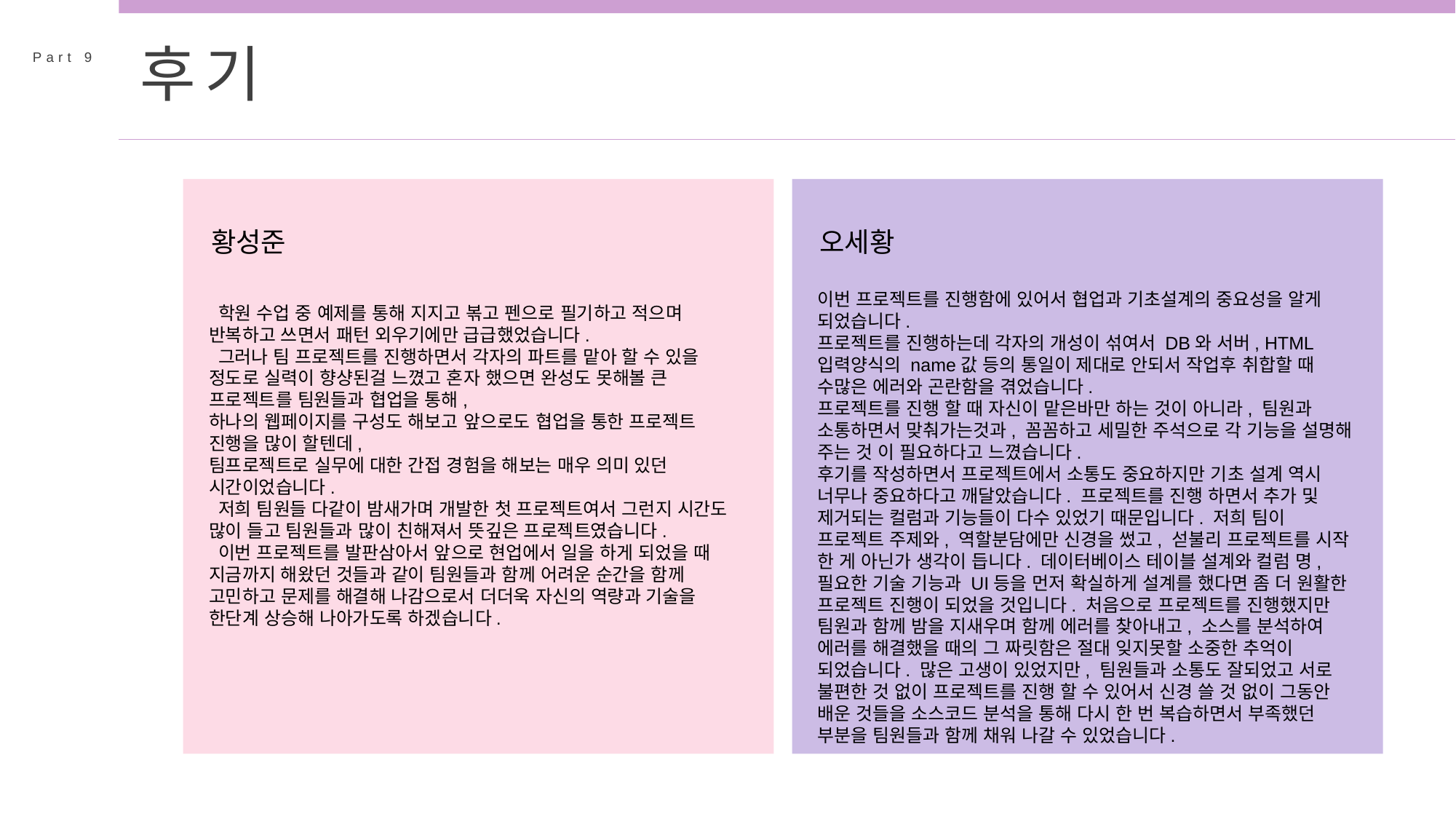

후기
Part 9

황성준
오세황
이번 프로젝트를 진행함에 있어서 협업과 기초설계의 중요성을 알게 되었습니다.
프로젝트를 진행하는데 각자의 개성이 섞여서 DB와 서버, HTML 입력양식의 name값 등의 통일이 제대로 안되서 작업후 취합할 때 수많은 에러와 곤란함을 겪었습니다.
프로젝트를 진행 할 때 자신이 맡은바만 하는 것이 아니라, 팀원과 소통하면서 맞춰가는것과, 꼼꼼하고 세밀한 주석으로 각 기능을 설명해 주는 것 이 필요하다고 느꼈습니다.
후기를 작성하면서 프로젝트에서 소통도 중요하지만 기초 설계 역시 너무나 중요하다고 깨달았습니다. 프로젝트를 진행 하면서 추가 및 제거되는 컬럼과 기능들이 다수 있었기 때문입니다. 저희 팀이 프로젝트 주제와, 역할분담에만 신경을 썼고, 섣불리 프로젝트를 시작 한 게 아닌가 생각이 듭니다. 데이터베이스 테이블 설계와 컬럼 명, 필요한 기술 기능과 UI등을 먼저 확실하게 설계를 했다면 좀 더 원활한 프로젝트 진행이 되었을 것입니다. 처음으로 프로젝트를 진행했지만 팀원과 함께 밤을 지새우며 함께 에러를 찾아내고, 소스를 분석하여 에러를 해결했을 때의 그 짜릿함은 절대 잊지못할 소중한 추억이 되었습니다. 많은 고생이 있었지만, 팀원들과 소통도 잘되었고 서로 불편한 것 없이 프로젝트를 진행 할 수 있어서 신경 쓸 것 없이 그동안 배운 것들을 소스코드 분석을 통해 다시 한 번 복습하면서 부족했던 부분을 팀원들과 함께 채워 나갈 수 있었습니다.
 학원 수업 중 예제를 통해 지지고 볶고 펜으로 필기하고 적으며 반복하고 쓰면서 패턴 외우기에만 급급했었습니다.
 그러나 팀 프로젝트를 진행하면서 각자의 파트를 맡아 할 수 있을 정도로 실력이 향샹된걸 느꼈고 혼자 했으면 완성도 못해볼 큰 프로젝트를 팀원들과 협업을 통해,
하나의 웹페이지를 구성도 해보고 앞으로도 협업을 통한 프로젝트 진행을 많이 할텐데,
팀프로젝트로 실무에 대한 간접 경험을 해보는 매우 의미 있던 시간이었습니다.
 저희 팀원들 다같이 밤새가며 개발한 첫 프로젝트여서 그런지 시간도 많이 들고 팀원들과 많이 친해져서 뜻깊은 프로젝트였습니다.
 이번 프로젝트를 발판삼아서 앞으로 현업에서 일을 하게 되었을 때 지금까지 해왔던 것들과 같이 팀원들과 함께 어려운 순간을 함께 고민하고 문제를 해결해 나감으로서 더더욱 자신의 역량과 기술을 한단계 상승해 나아가도록 하겠습니다.